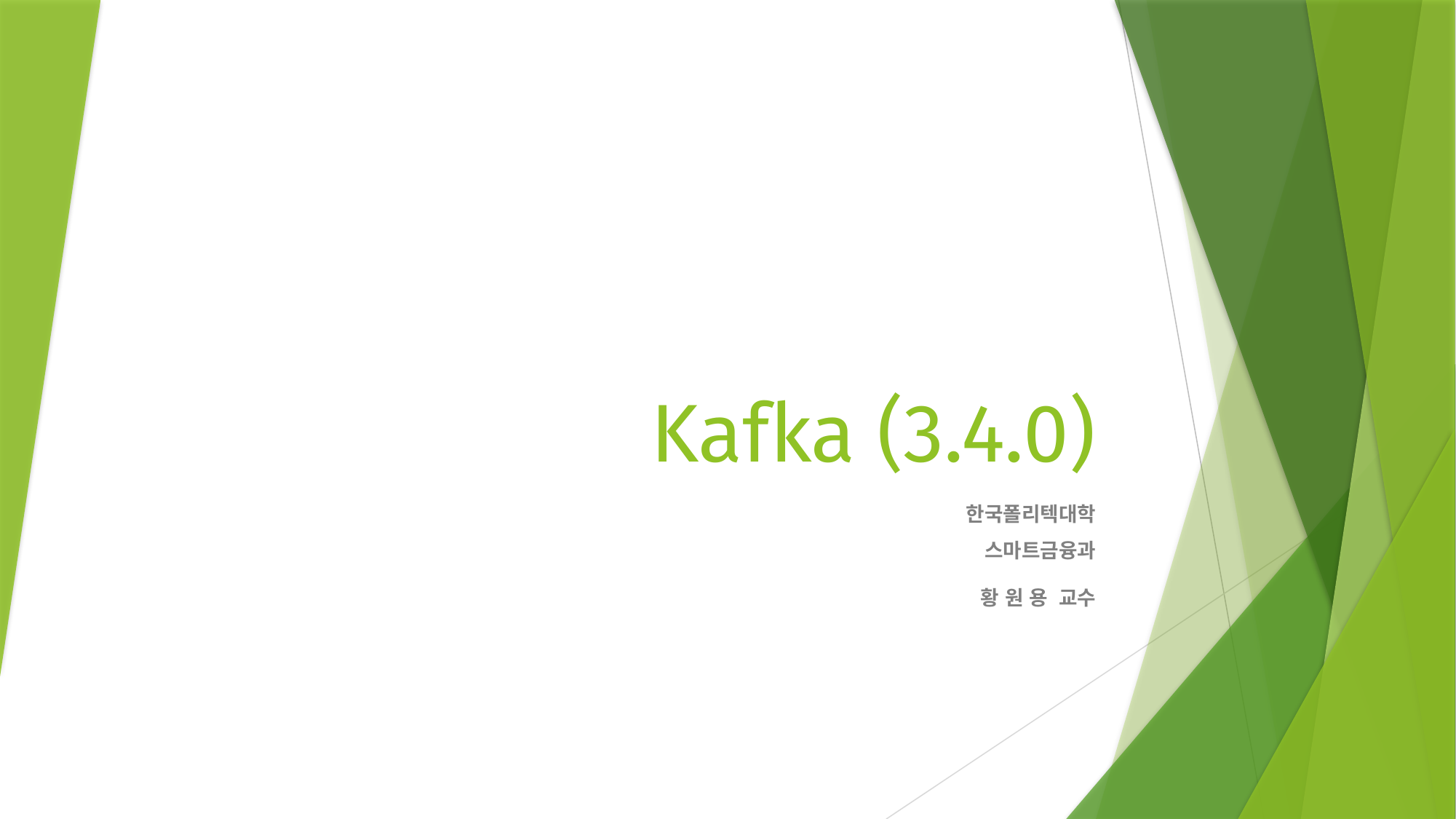

# Kafka (3.4.0)
한국폴리텍대학
스마트금융과
황 원 용  교수